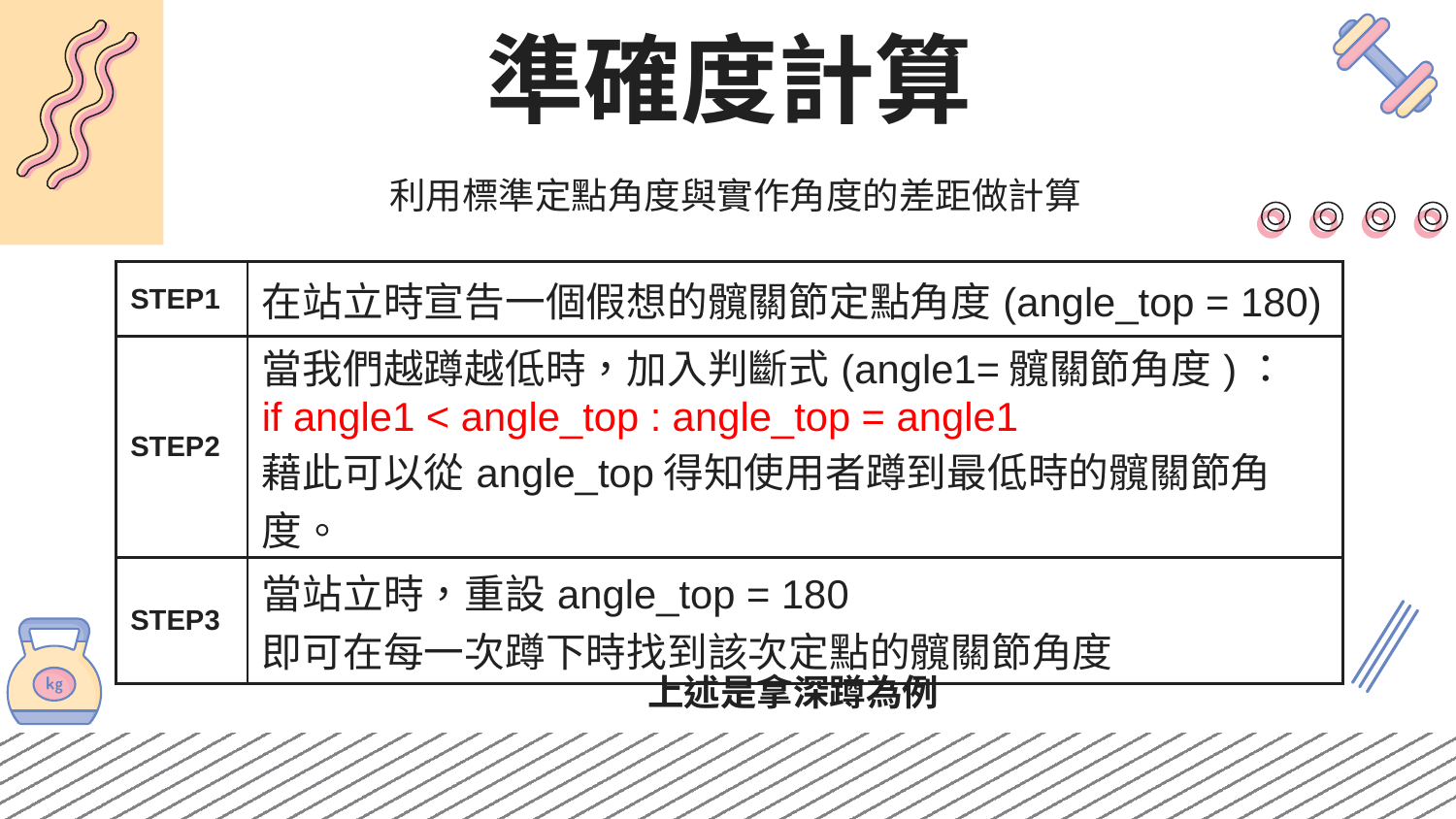

# 準確度計算
利用標準定點角度與實作角度的差距做計算

| STEP1 | 在站立時宣告一個假想的髖關節定點角度(angle\_top = 180) |
| --- | --- |
| STEP2 | 當我們越蹲越低時，加入判斷式(angle1=髖關節角度)： if angle1 < angle\_top : angle\_top = angle1 藉此可以從angle\_top得知使用者蹲到最低時的髖關節角度。 |
| STEP3 | 當站立時，重設angle\_top = 180 即可在每一次蹲下時找到該次定點的髖關節角度 |
上述是拿深蹲為例